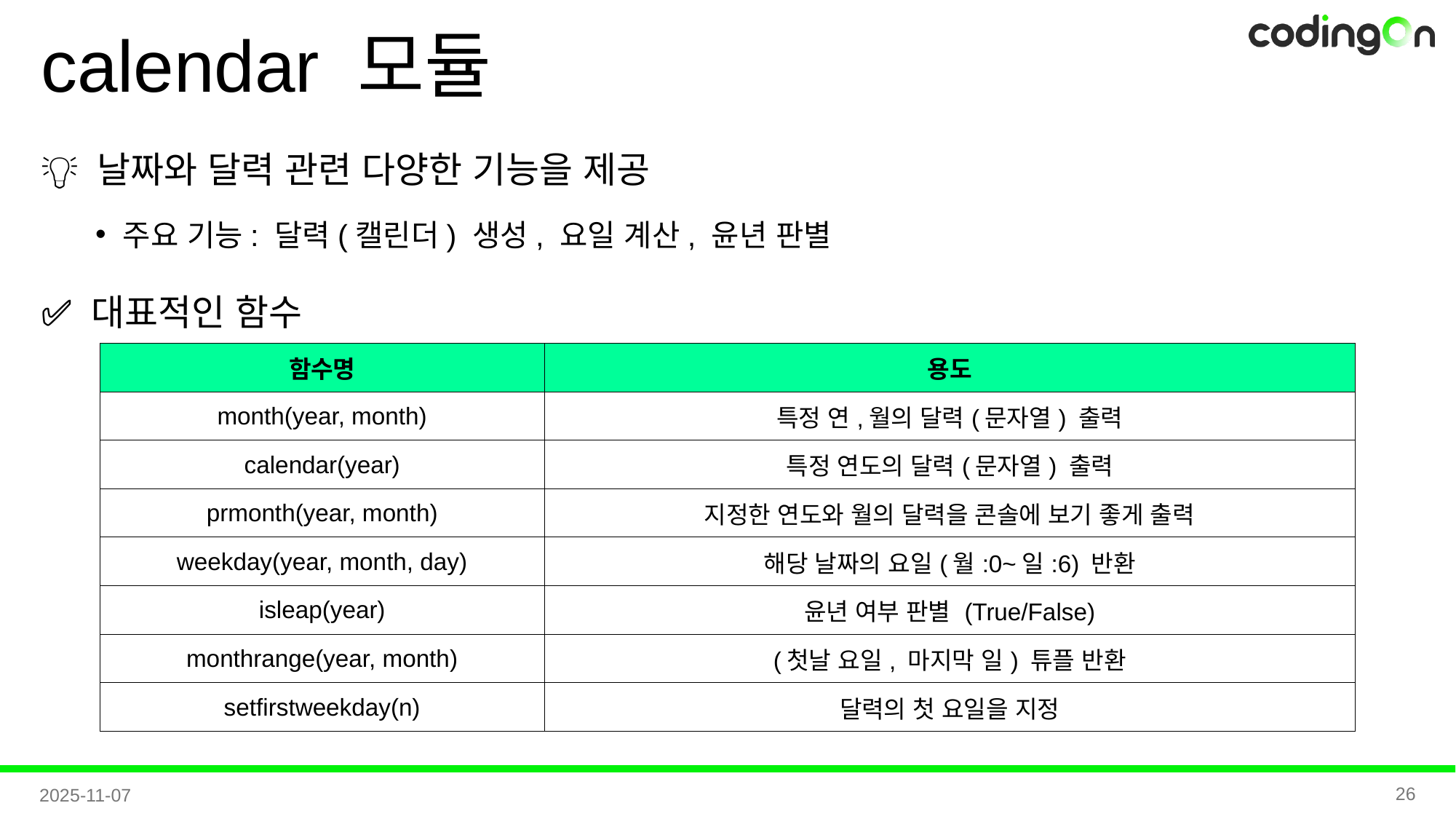

# calendar 모듈
💡 날짜와 달력 관련 다양한 기능을 제공
주요 기능: 달력(캘린더) 생성, 요일 계산, 윤년 판별
✅ 대표적인 함수
| 함수명 | 용도 |
| --- | --- |
| month(year, month) | 특정 연,월의 달력(문자열) 출력 |
| calendar(year) | 특정 연도의 달력(문자열) 출력 |
| prmonth(year, month) | 지정한 연도와 월의 달력을 콘솔에 보기 좋게 출력 |
| weekday(year, month, day) | 해당 날짜의 요일(월:0~일:6) 반환 |
| isleap(year) | 윤년 여부 판별 (True/False) |
| monthrange(year, month) | (첫날 요일, 마지막 일) 튜플 반환 |
| setfirstweekday(n) | 달력의 첫 요일을 지정 |
26
2025-11-07